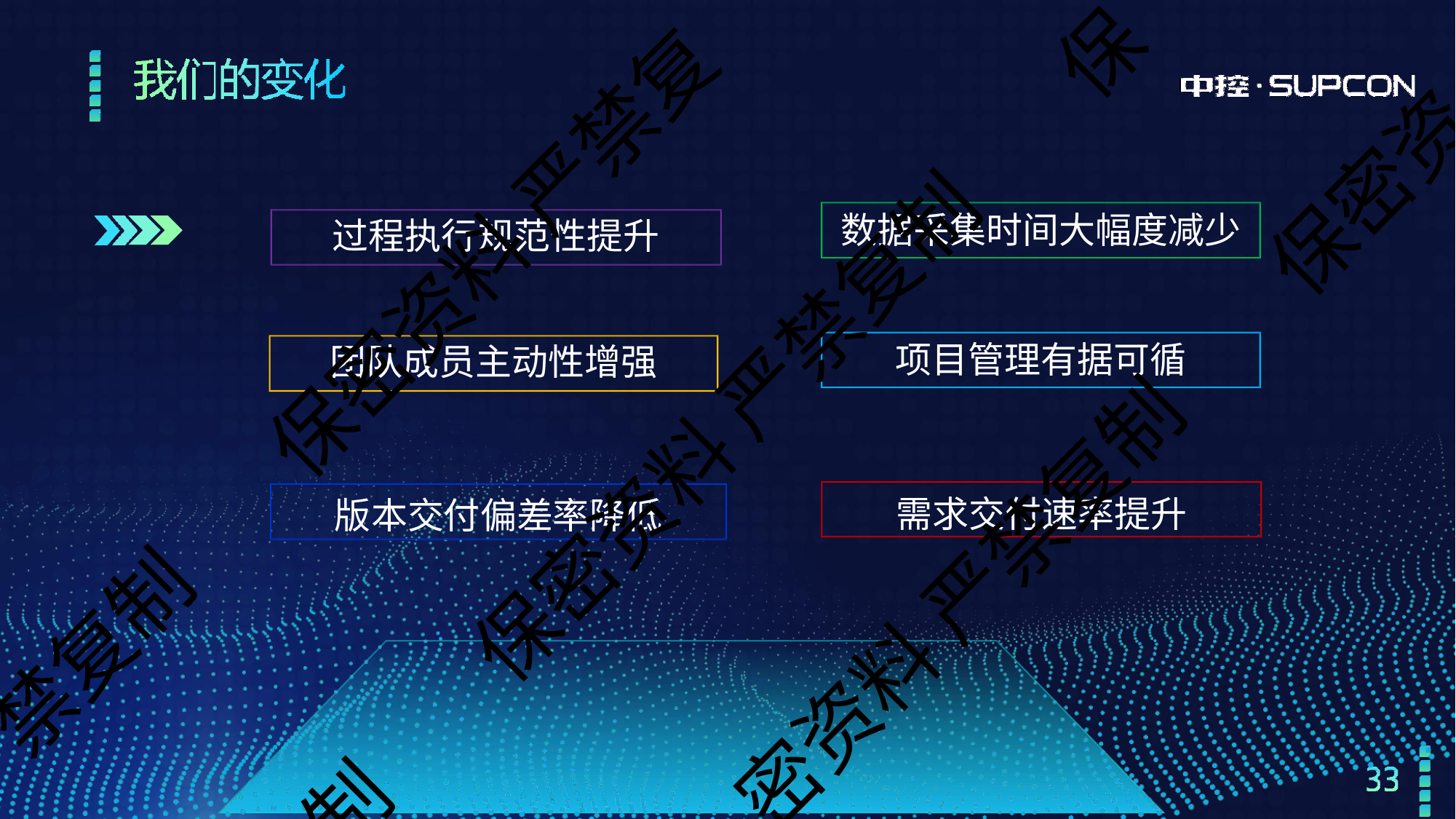

保
保密资
# 数据采集时间大幅度减少
保密资料 严禁复

过程执行规范性提升

项目管理有据可循

需求交付速率提升
团队成员主动性增强

版本交付偏差率降低
保密资料 严禁复制

密资料 严禁复制
禁复制
制